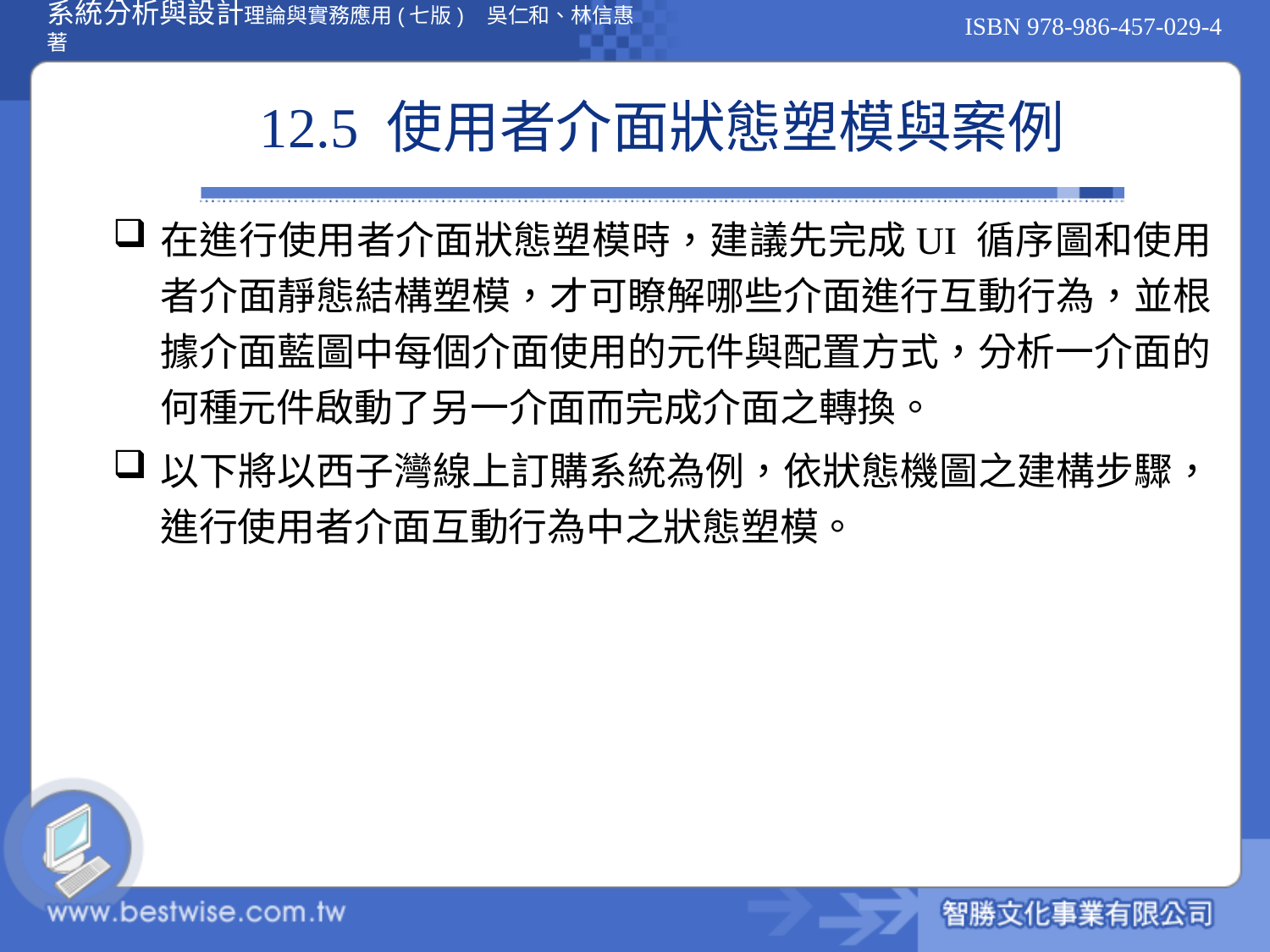

# 12.5 使用者介面狀態塑模與案例
在進行使用者介面狀態塑模時，建議先完成UI 循序圖和使用者介面靜態結構塑模，才可瞭解哪些介面進行互動行為，並根據介面藍圖中每個介面使用的元件與配置方式，分析一介面的何種元件啟動了另一介面而完成介面之轉換。
以下將以西子灣線上訂購系統為例，依狀態機圖之建構步驟，進行使用者介面互動行為中之狀態塑模。